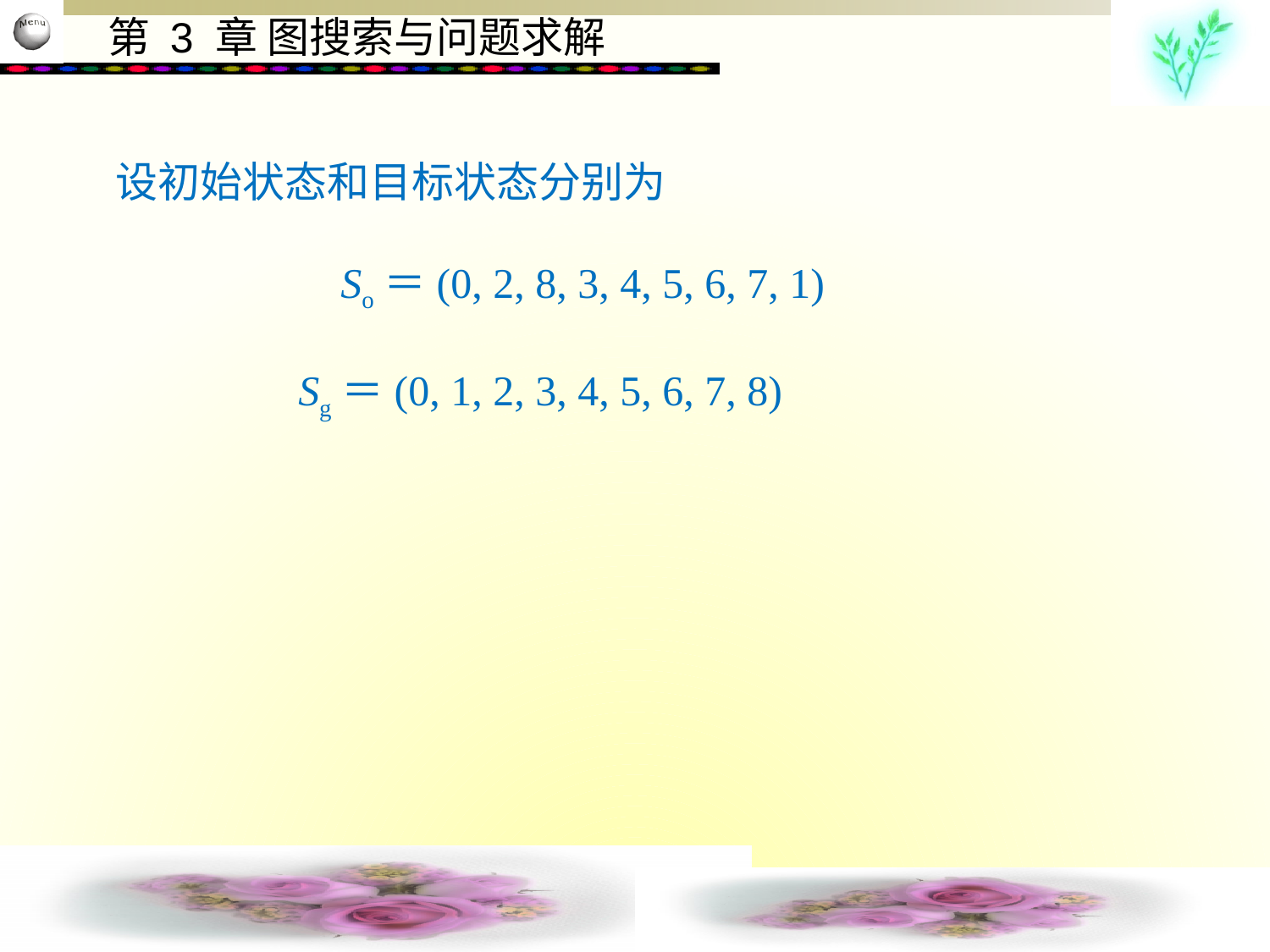

设初始状态和目标状态分别为
          So＝(0, 2, 8, 3, 4, 5, 6, 7, 1)
                    Sg＝(0, 1, 2, 3, 4, 5, 6, 7, 8)